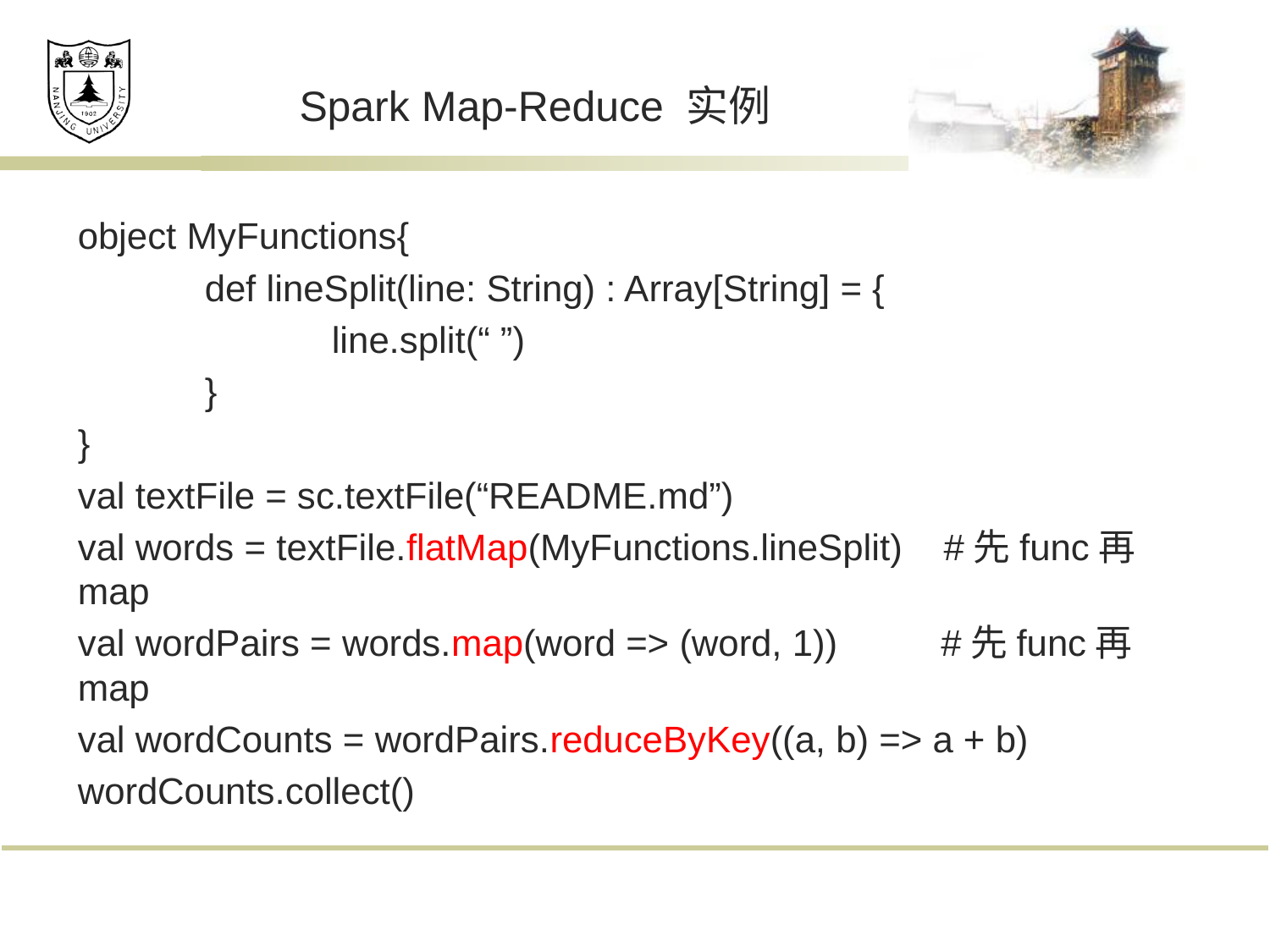

# Spark Map-Reduce 实例
object MyFunctions{
	def lineSplit(line: String) : Array[String] = {
		line.split(“ ”)
	}
}
val textFile = sc.textFile(“README.md”)
val words = textFile.flatMap(MyFunctions.lineSplit)    #先func再map
val wordPairs = words.map(word => (word, 1))          #先func再map
val wordCounts = wordPairs.reduceByKey((a, b) => a + b)
wordCounts.collect()